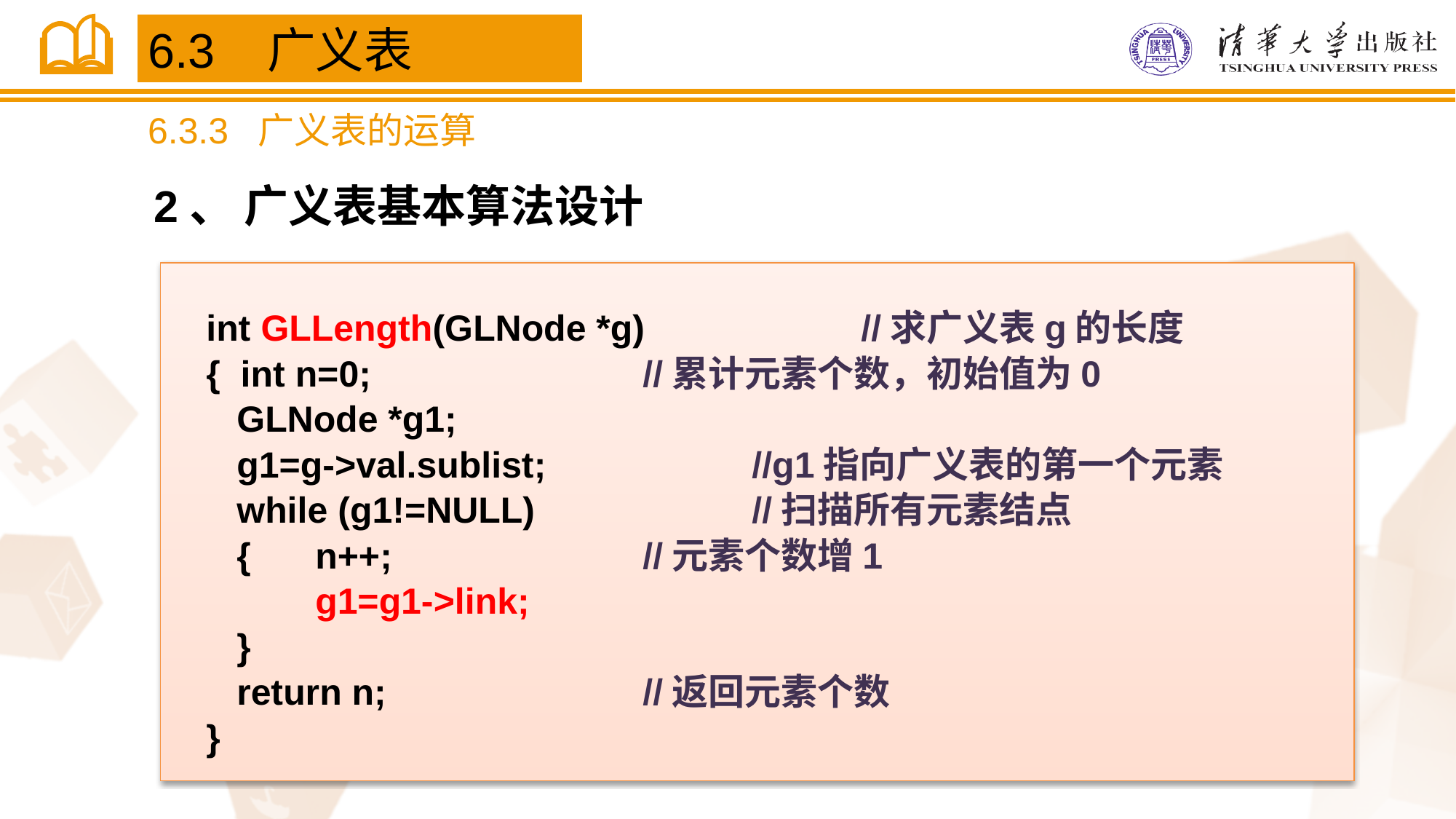

6.3   广义表
6.3.3  广义表的运算
2、 广义表基本算法设计
int GLLength(GLNode *g)		//求广义表g的长度
{  int n=0;			//累计元素个数，初始值为0
   GLNode *g1;
   g1=g->val.sublist;		//g1指向广义表的第一个元素
   while (g1!=NULL)		//扫描所有元素结点
   {	n++;			//元素个数增1
	g1=g1->link;
   }
   return n;			//返回元素个数
}